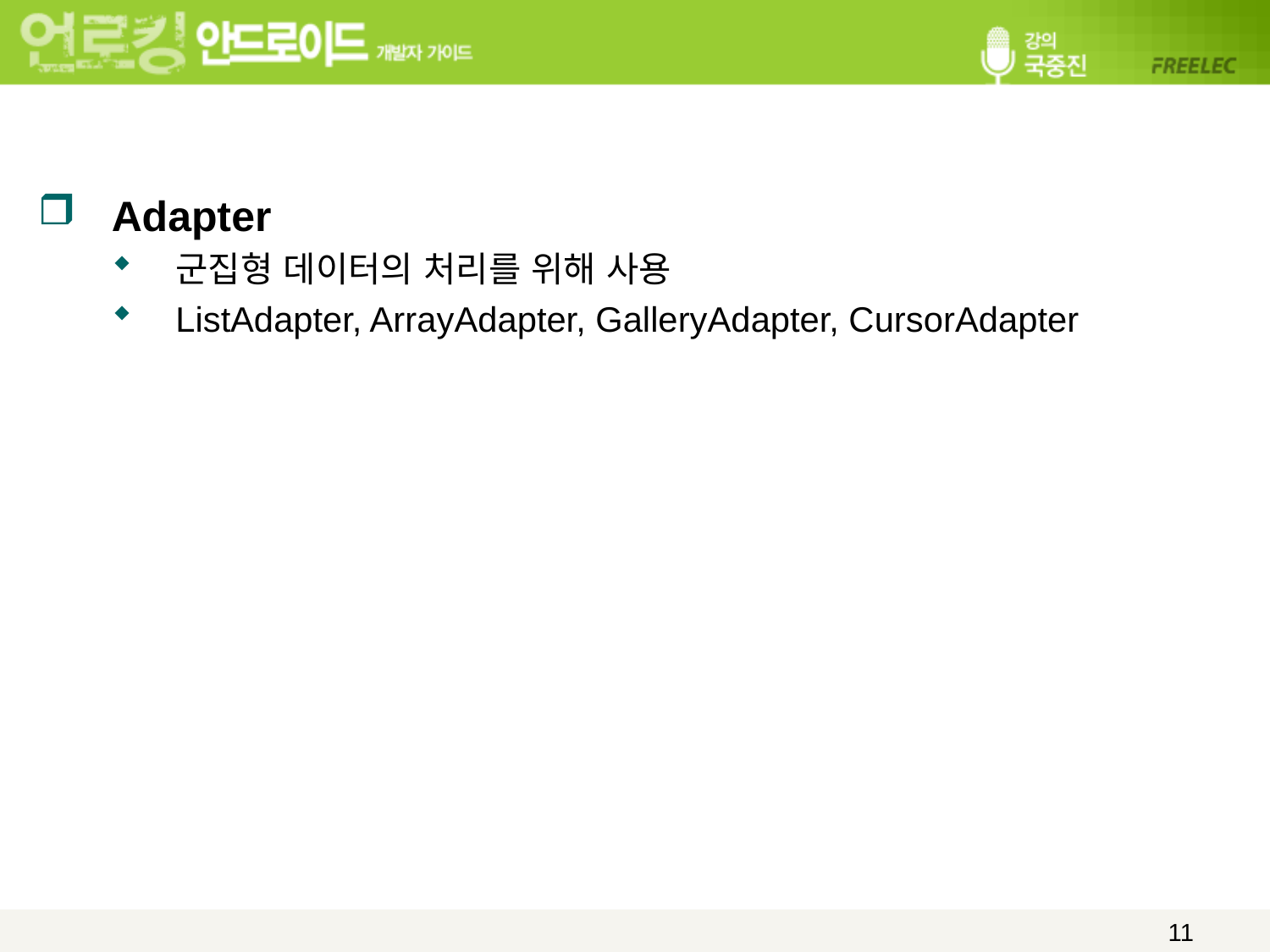

#
Adapter
군집형 데이터의 처리를 위해 사용
ListAdapter, ArrayAdapter, GalleryAdapter, CursorAdapter

11